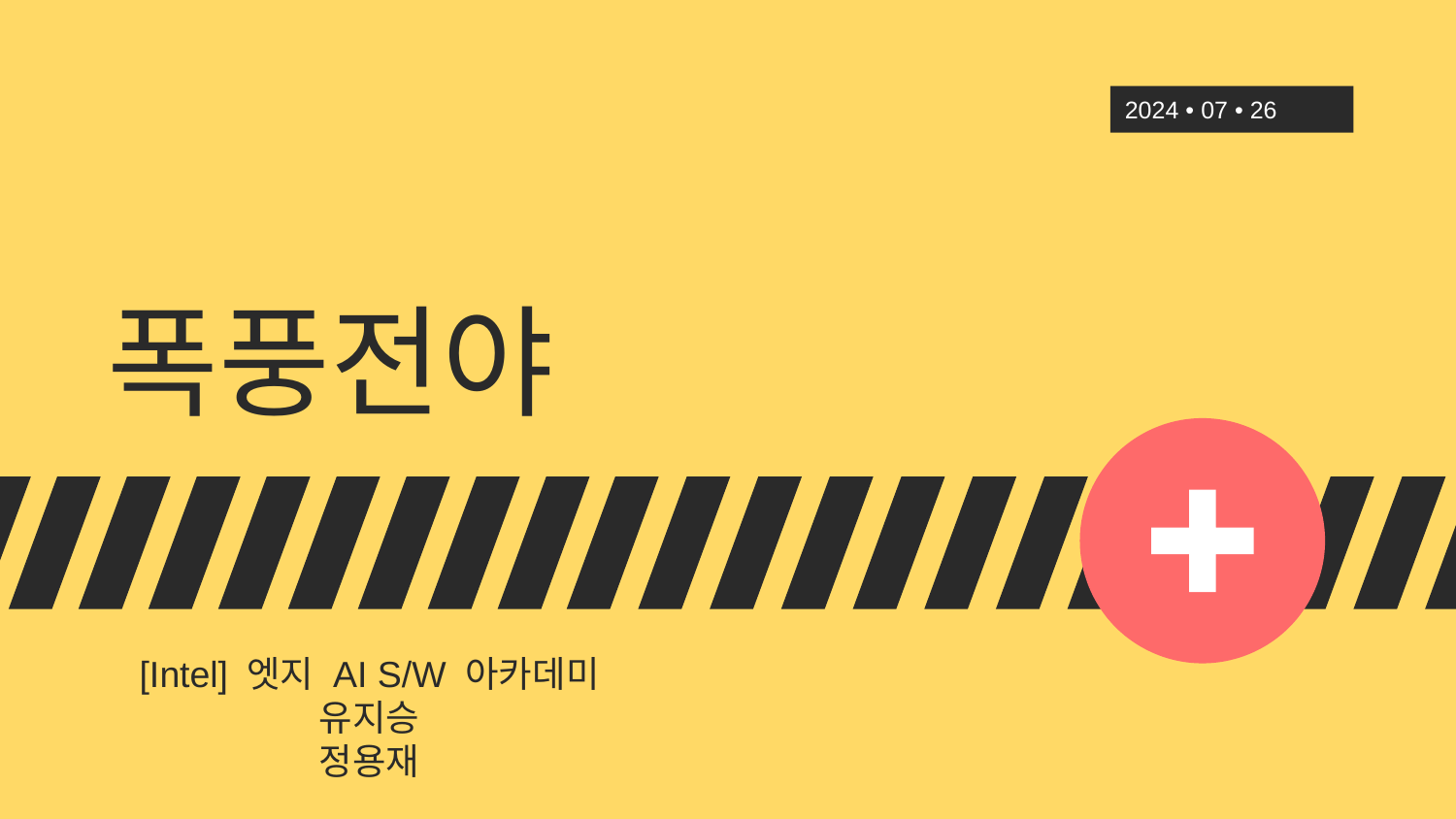

# 폭풍전야
2024 • 07 • 26

[Intel] 엣지 AI S/W 아카데미
유지승
정용재